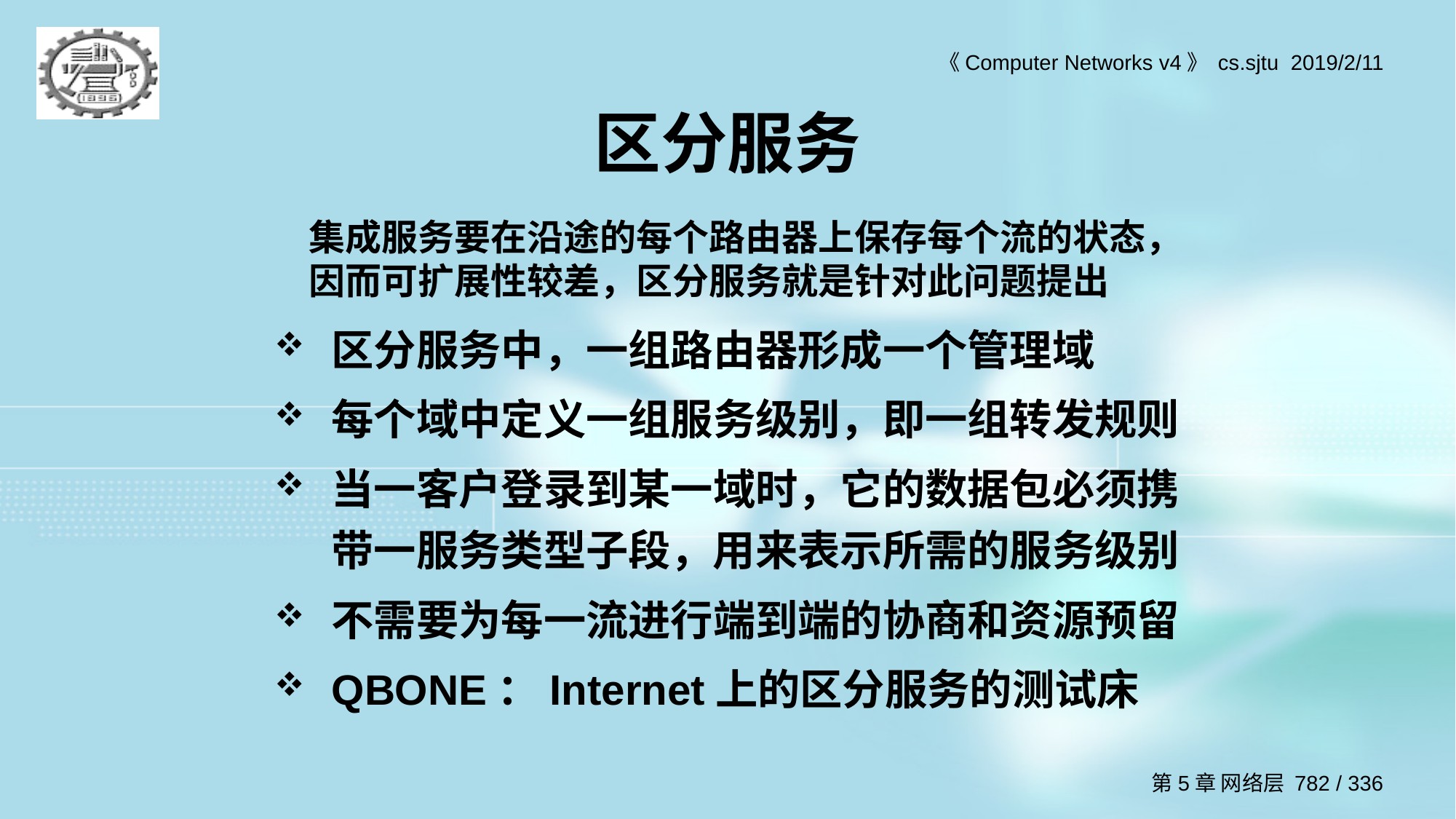

# 区分服务
集成服务要在沿途的每个路由器上保存每个流的状态，因而可扩展性较差，区分服务就是针对此问题提出
区分服务中，一组路由器形成一个管理域
每个域中定义一组服务级别，即一组转发规则
当一客户登录到某一域时，它的数据包必须携带一服务类型子段，用来表示所需的服务级别
不需要为每一流进行端到端的协商和资源预留
QBONE：Internet上的区分服务的测试床